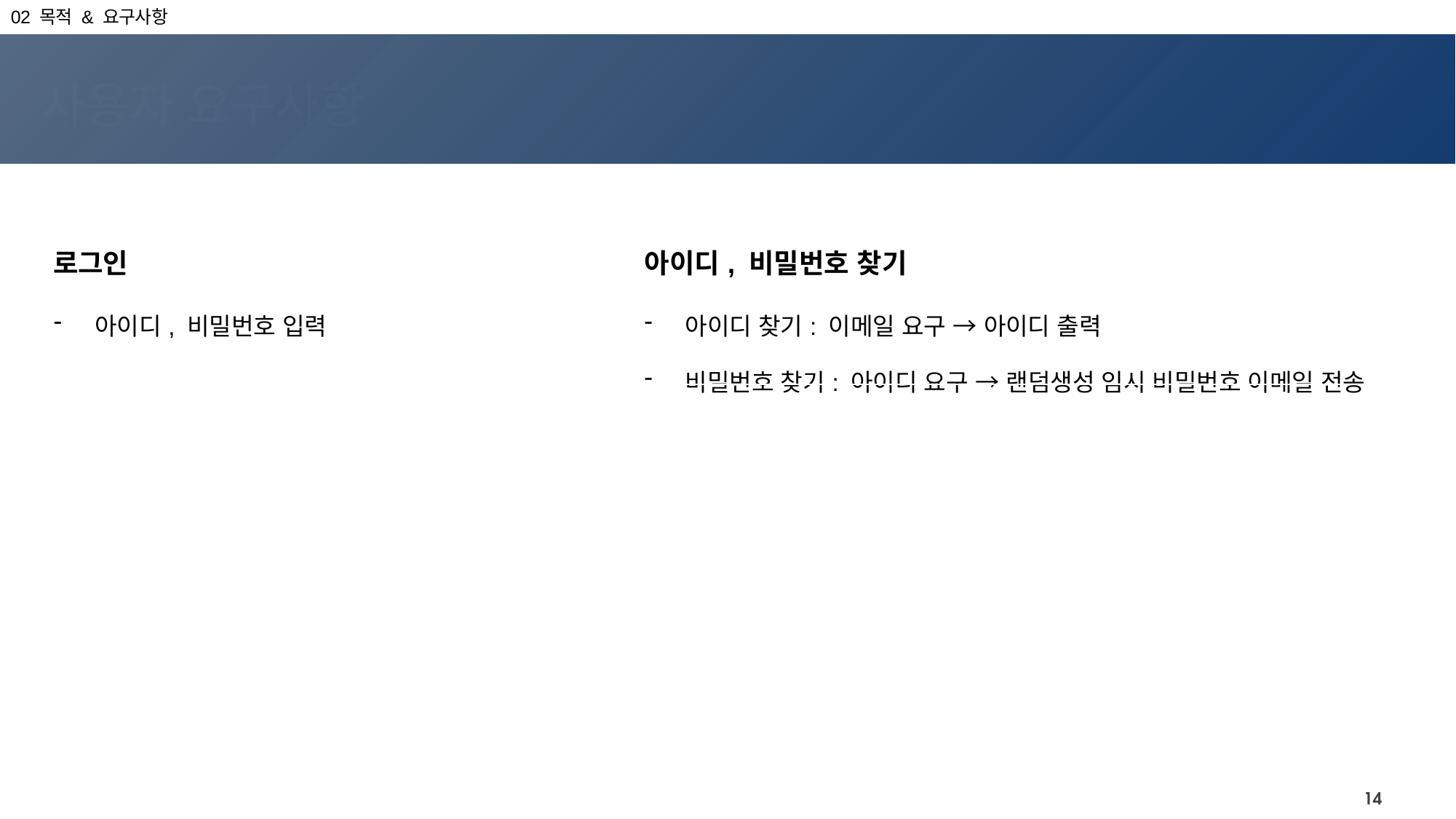

02 목적 & 요구사항

사용자 요구사항
| 로그인 |  | 아이디, 비밀번호 찾기 |
| --- | --- | --- |
| 아이디, 비밀번호 입력 |  | 아이디 찾기: 이메일 요구 → 아이디 출력 비밀번호 찾기: 아이디 요구 → 랜덤생성 임시 비밀번호 이메일 전송 |